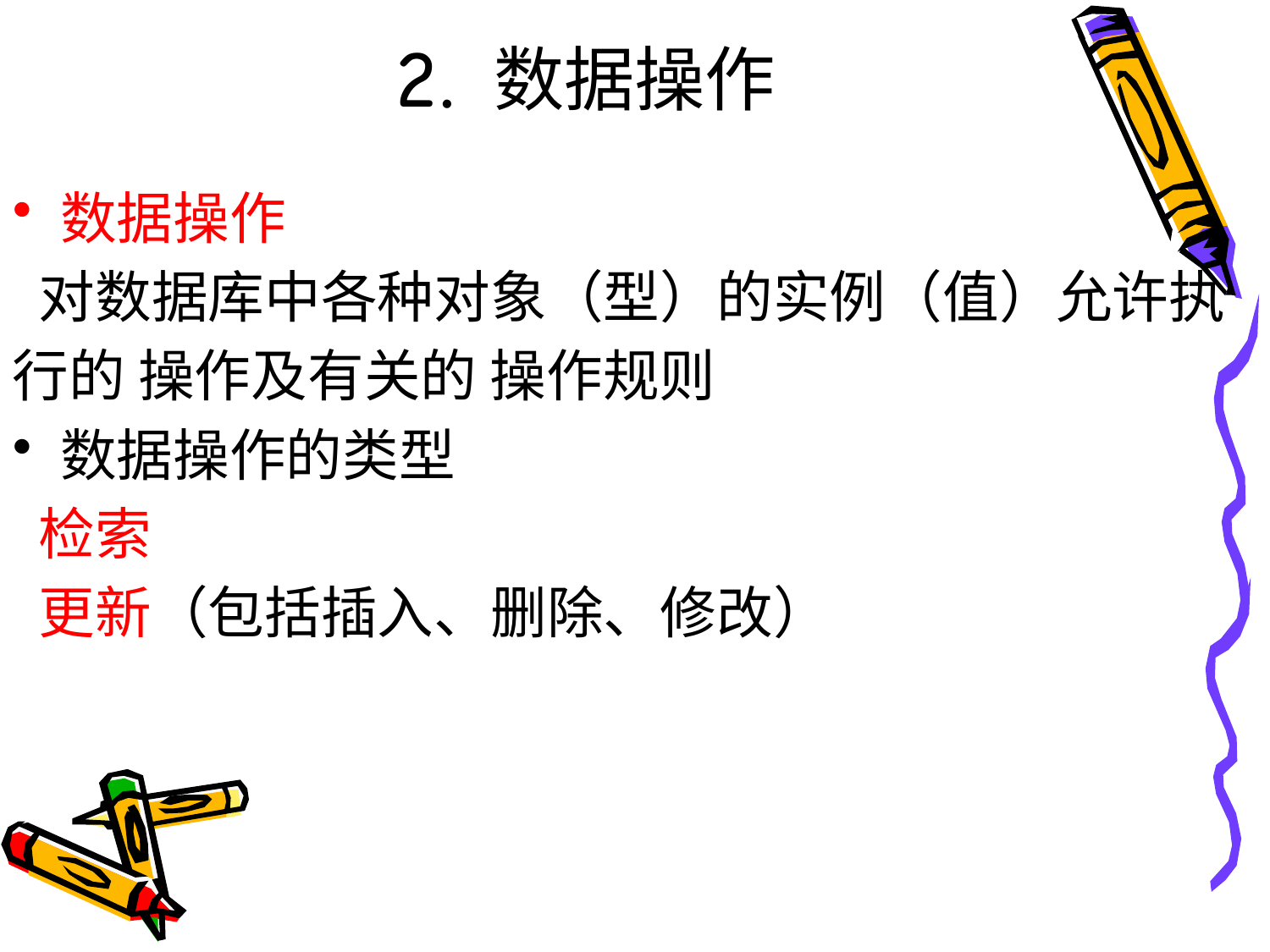

# 2. 数据操作
数据操作
 对数据库中各种对象（型）的实例（值）允许执
行的 操作及有关的 操作规则
数据操作的类型
 检索
 更新（包括插入、删除、修改）